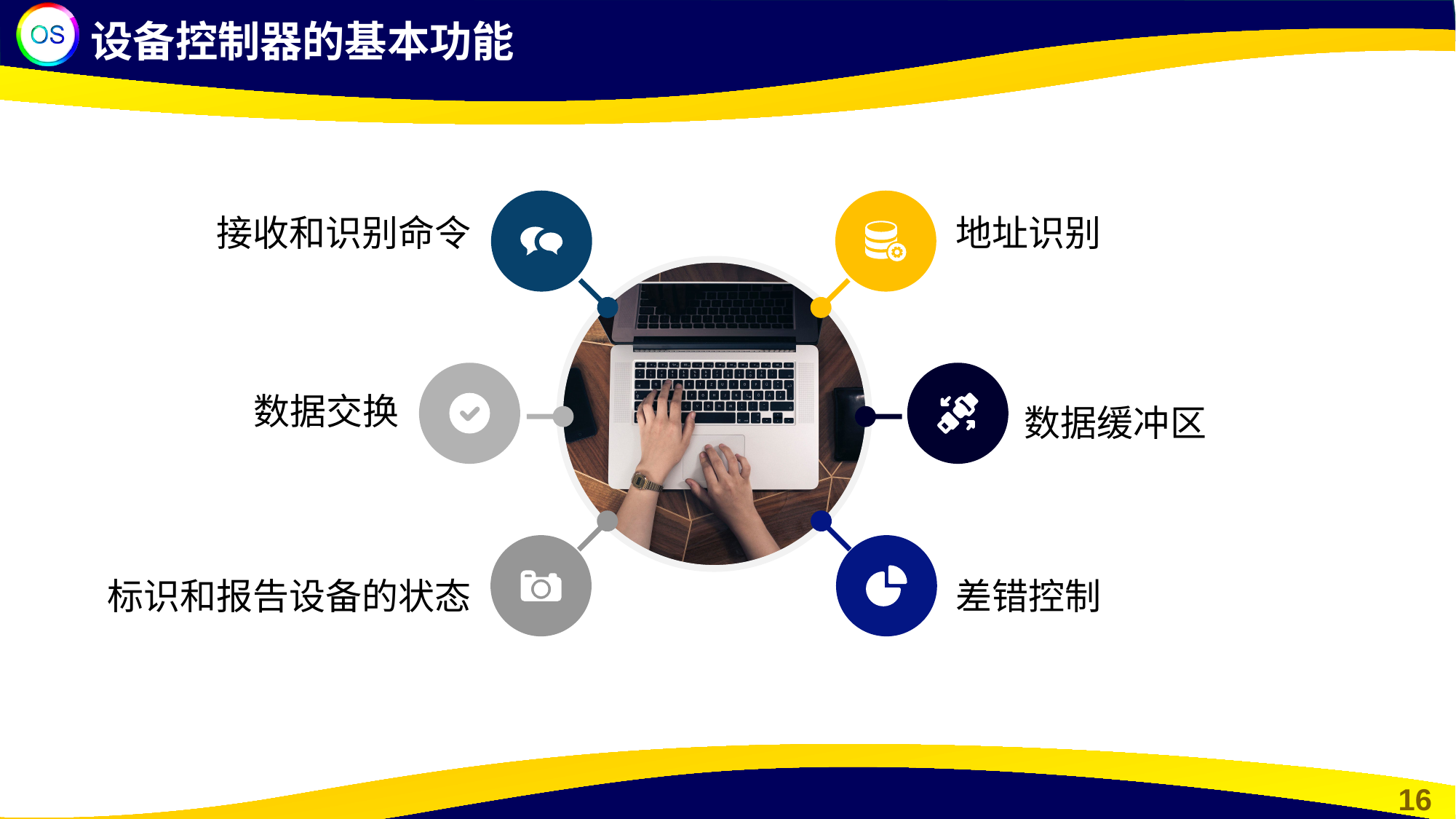

设备控制器的基本功能

接收和识别命令
地址识别

数据缓冲区

数据交换

标识和报告设备的状态
差错控制